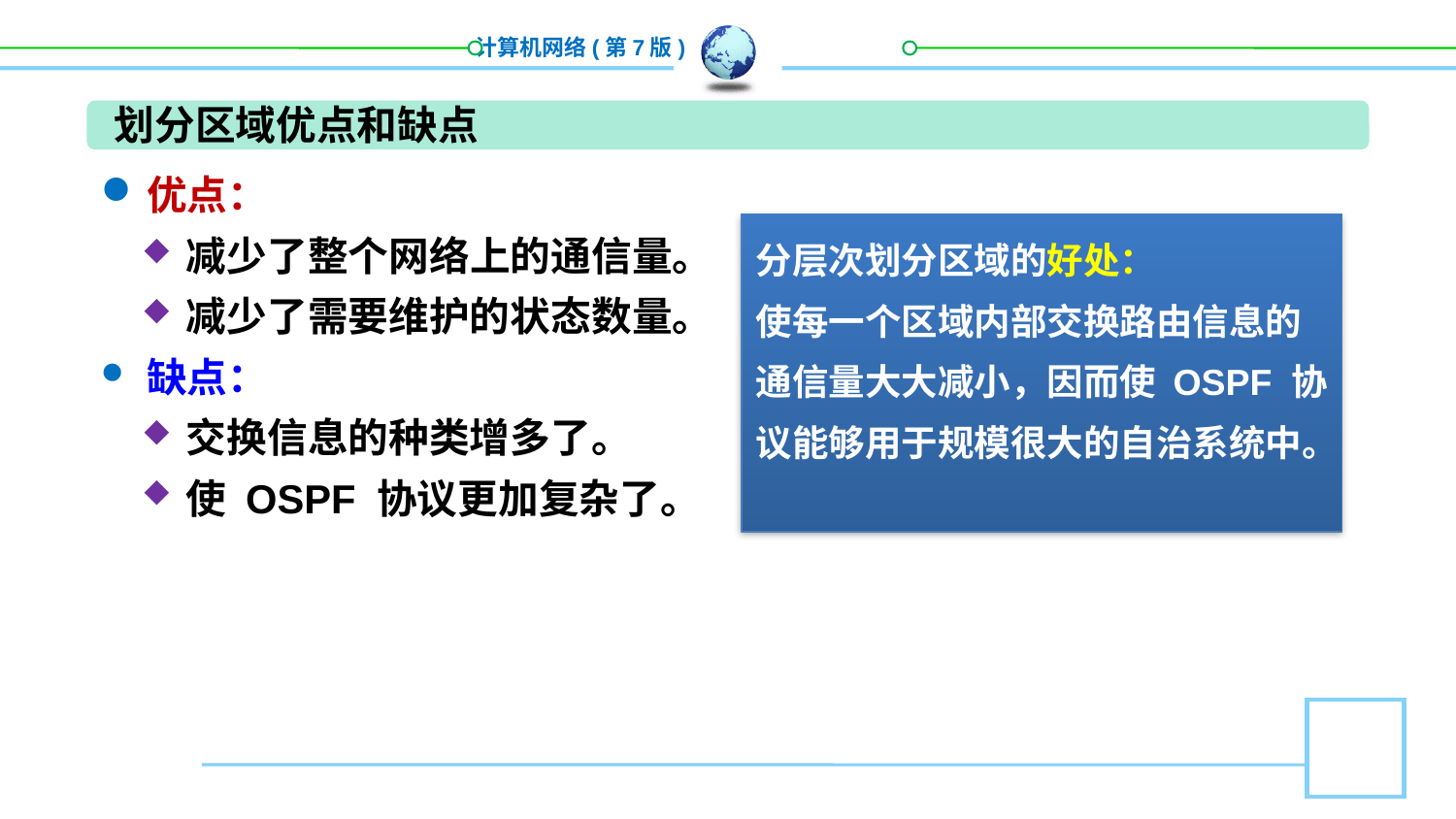

划分区域优点和缺点

优点：
减少了整个网络上的通信量。
减少了需要维护的状态数量。
缺点：
交换信息的种类增多了。
使 OSPF 协议更加复杂了。
分层次划分区域的好处：
使每一个区域内部交换路由信息的通信量大大减小，因而使 OSPF 协议能够用于规模很大的自治系统中。